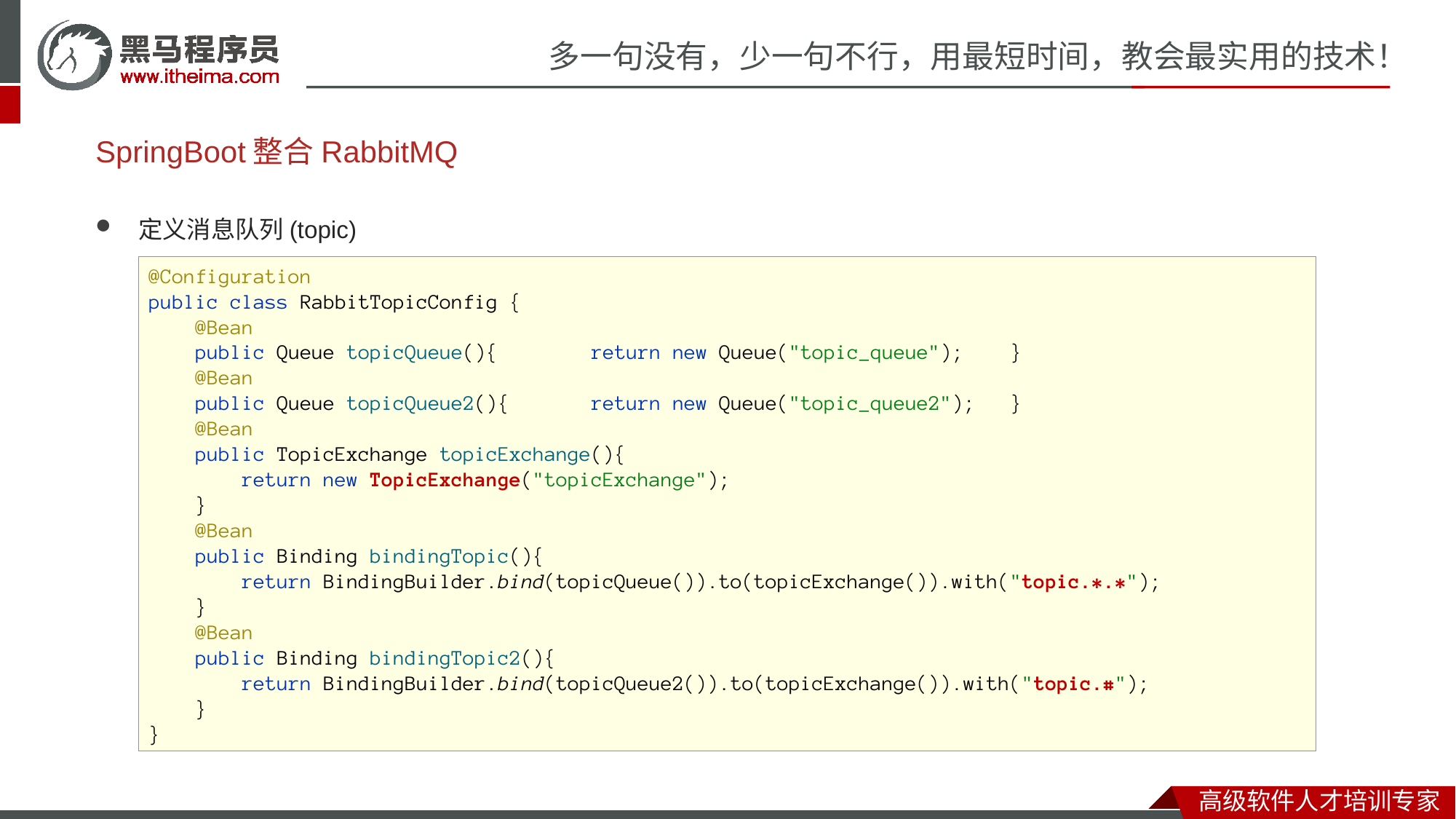

# SpringBoot整合RabbitMQ
定义消息队列(topic)

@Configuration
public class RabbitTopicConfig {
    @Bean
    public Queue topicQueue(){        return new Queue("topic_queue");    }
    @Bean
    public Queue topicQueue2(){       return new Queue("topic_queue2");   }
    @Bean
    public TopicExchange topicExchange(){
        return new TopicExchange("topicExchange");
    }
    @Bean
    public Binding bindingTopic(){
        return BindingBuilder.bind(topicQueue()).to(topicExchange()).with("topic.*.*");
    }
    @Bean
    public Binding bindingTopic2(){
        return BindingBuilder.bind(topicQueue2()).to(topicExchange()).with("topic.#");
    }
}